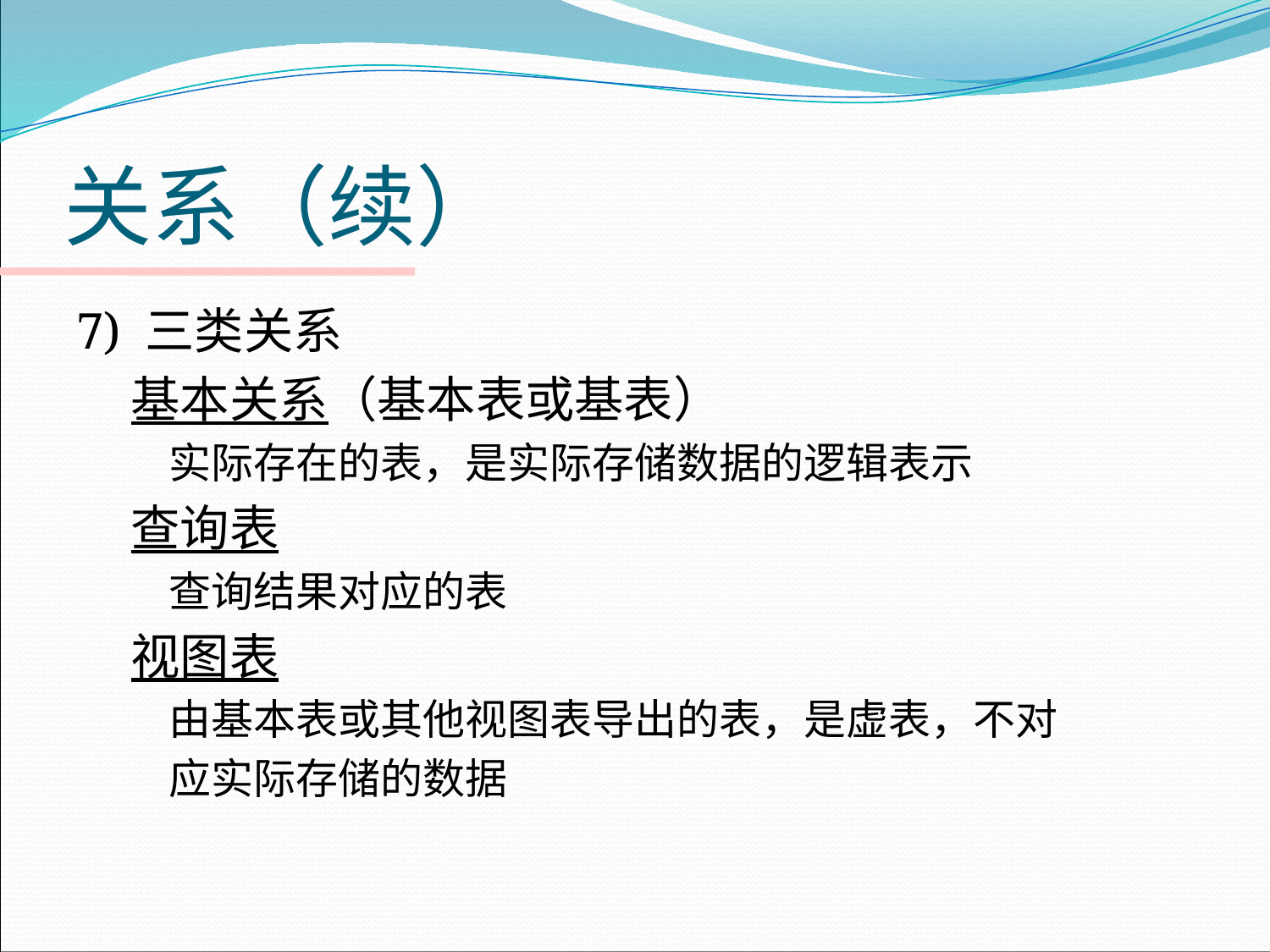

# 关系（续）
7) 三类关系
基本关系（基本表或基表）
实际存在的表，是实际存储数据的逻辑表示
查询表
查询结果对应的表
视图表
由基本表或其他视图表导出的表，是虚表，不对
应实际存储的数据

125